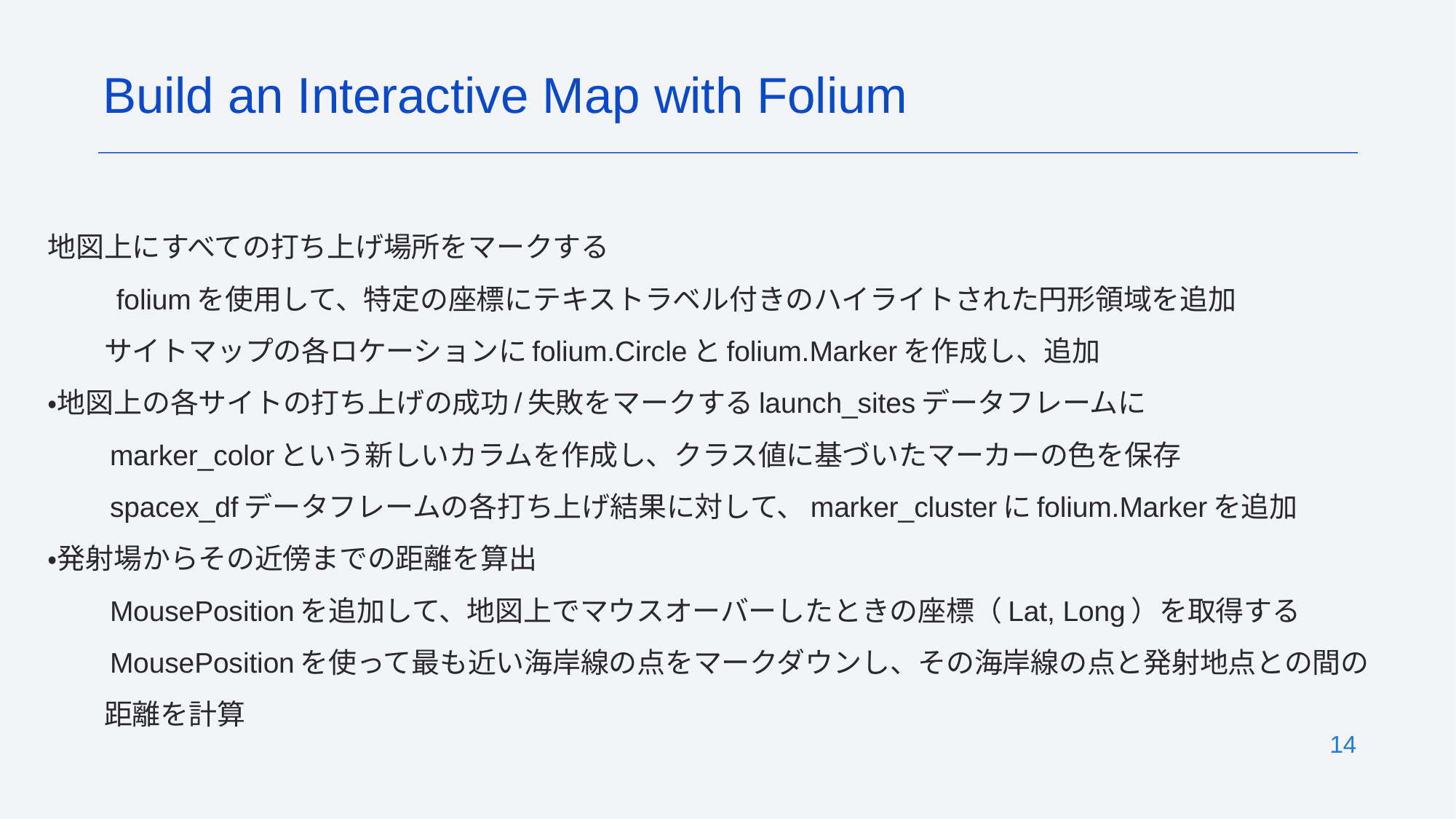

Build an Interactive Map with Folium
地図上にすべての打ち上げ場所をマークする
　　 foliumを使用して、特定の座標にテキストラベル付きのハイライトされた円形領域を追加
　　サイトマップの各ロケーションにfolium.Circleとfolium.Markerを作成し、追加
・地図上の各サイトの打ち上げの成功/失敗をマークするlaunch_sitesデータフレームに
　　marker_colorという新しいカラムを作成し、クラス値に基づいたマーカーの色を保存
　　spacex_dfデータフレームの各打ち上げ結果に対して、marker_clusterにfolium.Markerを追加
・発射場からその近傍までの距離を算出
　　MousePositionを追加して、地図上でマウスオーバーしたときの座標（Lat, Long）を取得する
　　MousePositionを使って最も近い海岸線の点をマークダウンし、その海岸線の点と発射地点との間の
　　距離を計算

14